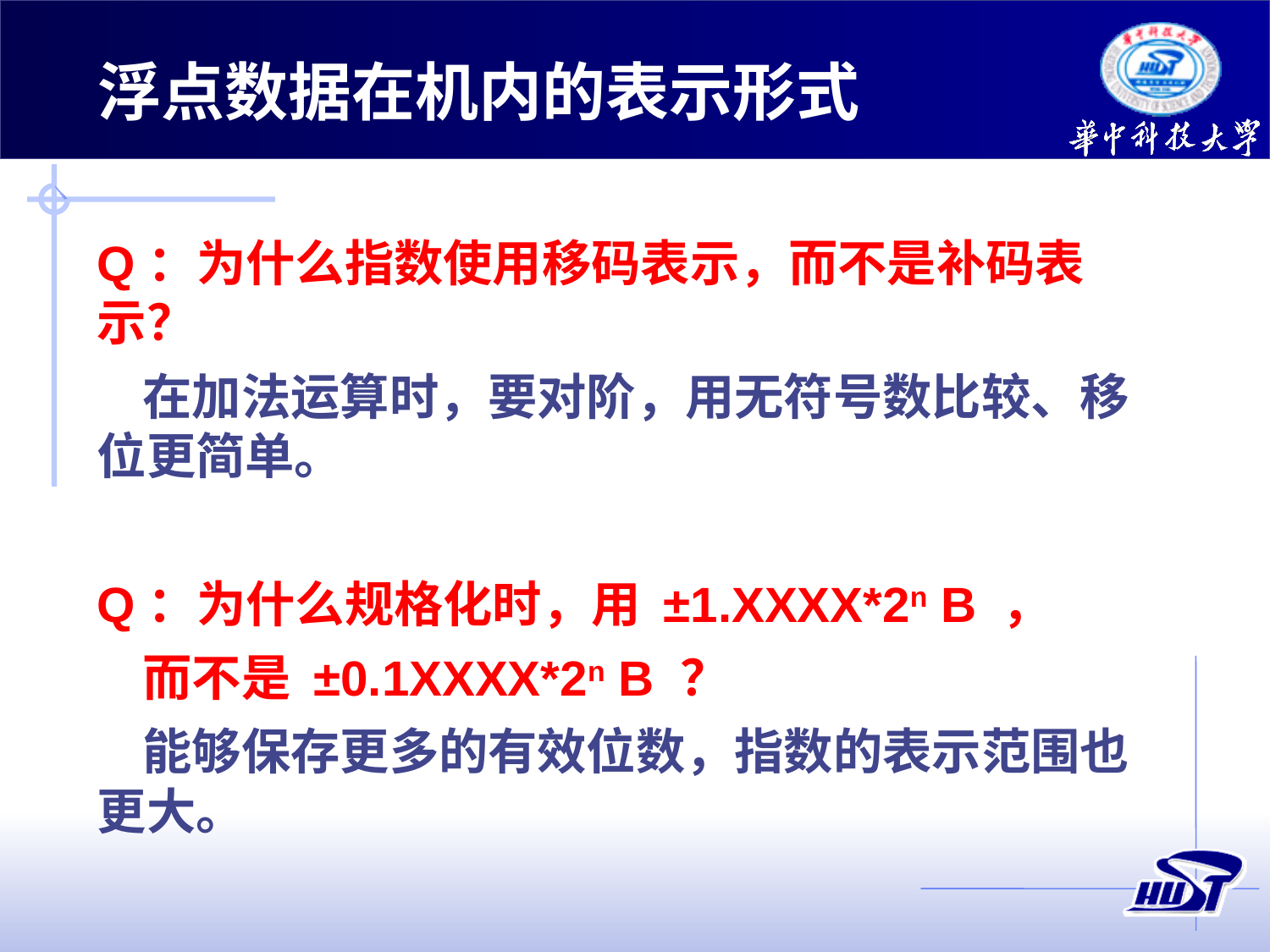

浮点数据在机内的表示形式
Q：为什么指数使用移码表示，而不是补码表示？
   在加法运算时，要对阶，用无符号数比较、移位更简单。

Q：为什么规格化时，用 ±1.XXXX*2n B ，
   而不是 ±0.1XXXX*2n B ？
   能够保存更多的有效位数，指数的表示范围也更大。